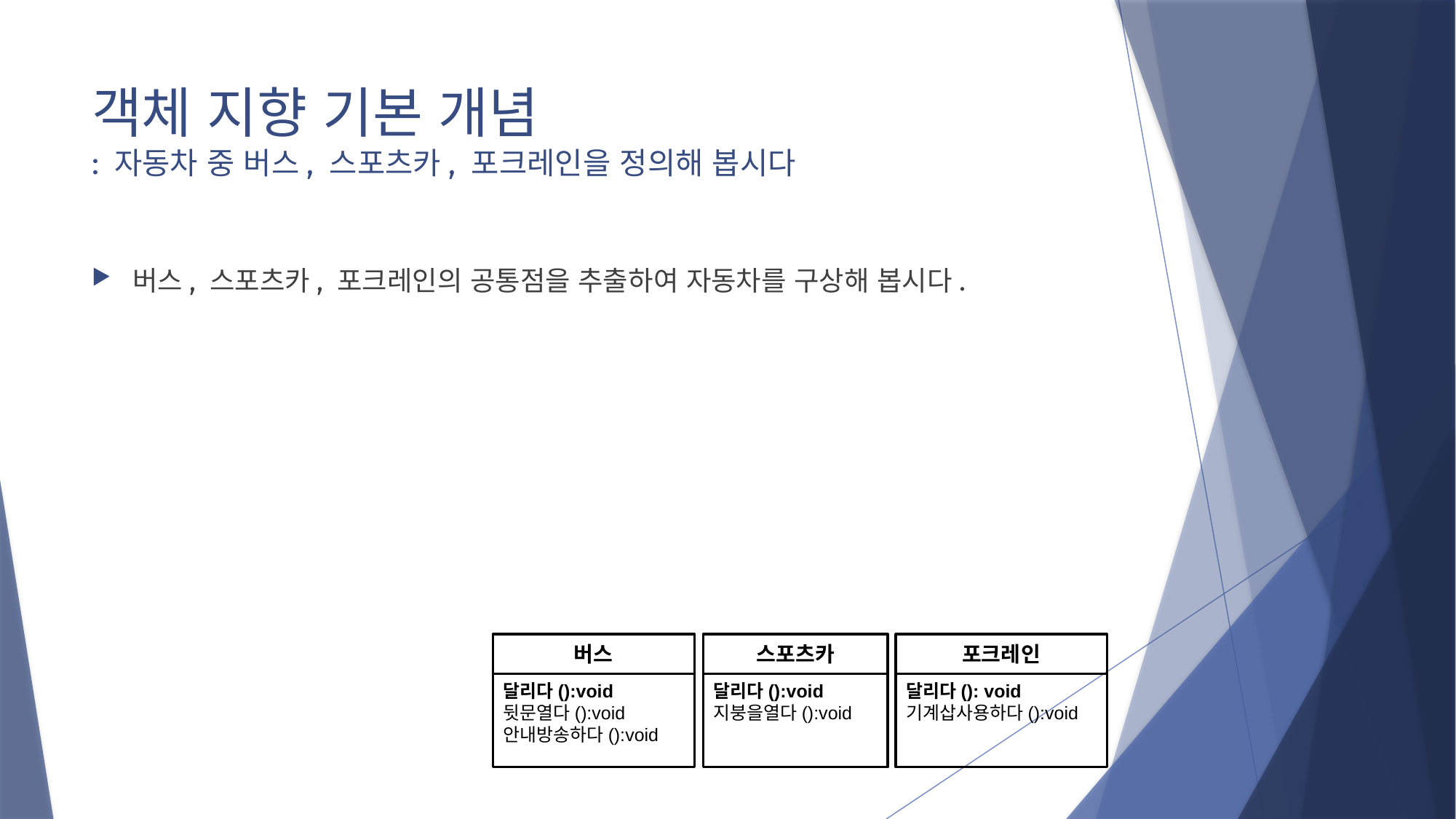

# 객체 지향 기본 개념 : 자동차 중 버스, 스포츠카, 포크레인을 정의해 봅시다
버스, 스포츠카, 포크레인의 공통점을 추출하여 자동차를 구상해 봅시다.
버스
달리다():void
뒷문열다():void
안내방송하다():void
스포츠카
달리다():void
지붕을열다():void
포크레인
달리다(): void
기계삽사용하다():void